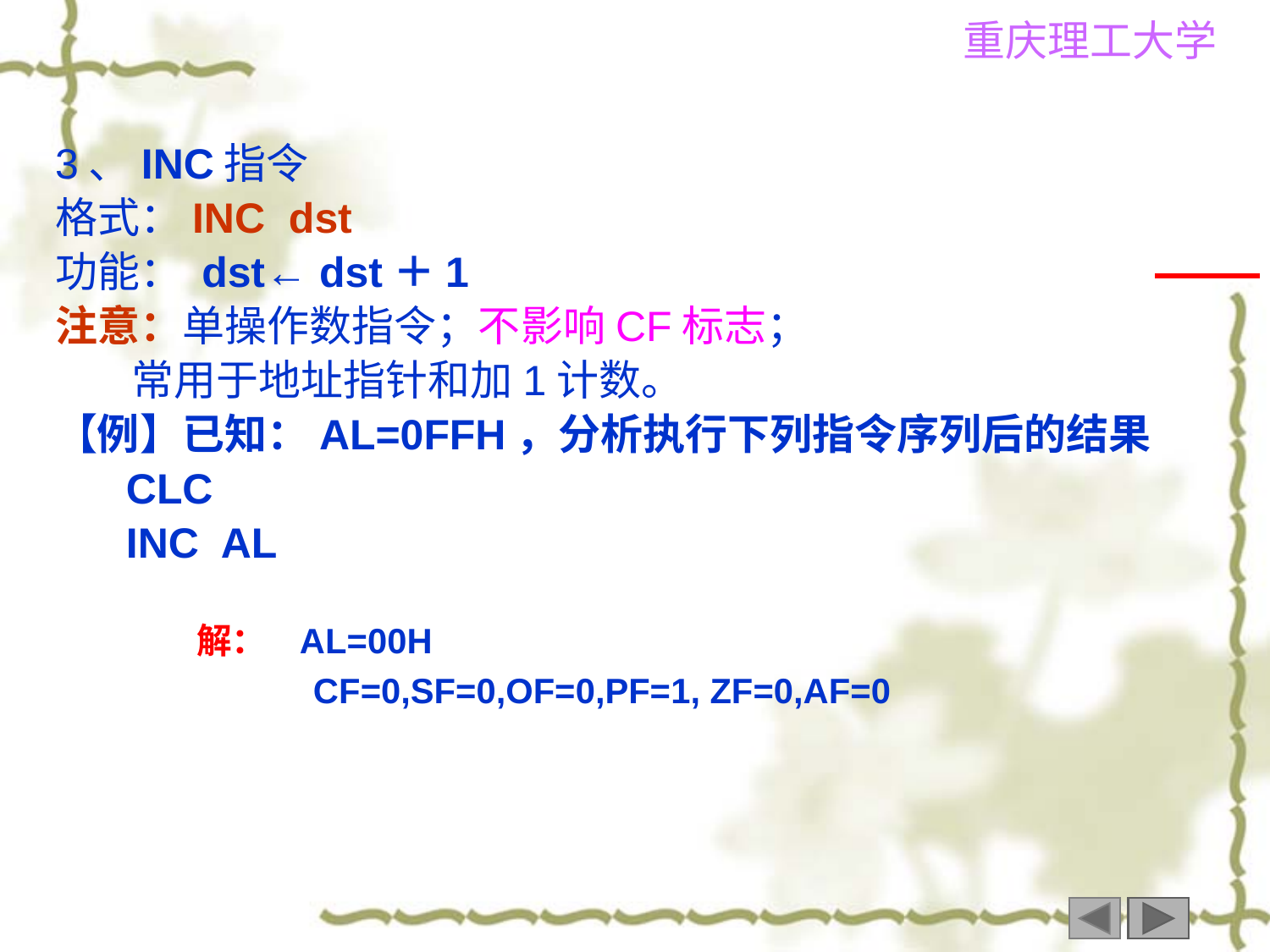

3、INC指令
格式：INC  dst
功能： dst← dst＋1
注意：单操作数指令；不影响CF标志；
       常用于地址指针和加1计数。
【例】已知：AL=0FFH，分析执行下列指令序列后的结果
      CLC
      INC  AL

解：   AL=00H
            CF=0,SF=0,OF=0,PF=1, ZF=0,AF=0